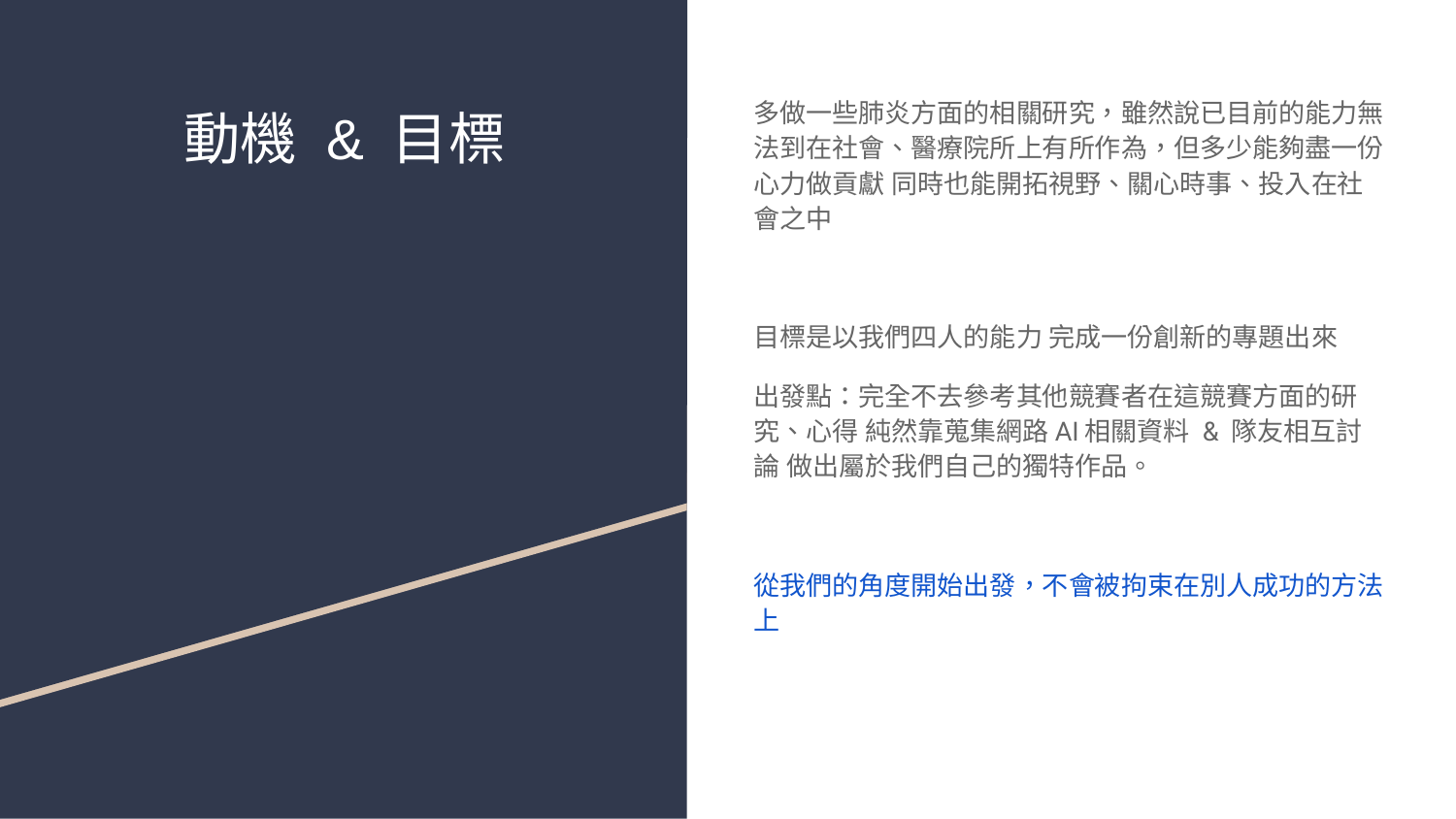

# 動機 & 目標
多做一些肺炎方面的相關研究，雖然說已目前的能力無法到在社會、醫療院所上有所作為，但多少能夠盡一份心力做貢獻 同時也能開拓視野、關心時事、投入在社會之中

目標是以我們四人的能力 完成一份創新的專題出來
出發點：完全不去參考其他競賽者在這競賽方面的研究、心得 純然靠蒐集網路AI相關資料 & 隊友相互討論 做出屬於我們自己的獨特作品。

從我們的角度開始出發，不會被拘束在別人成功的方法上